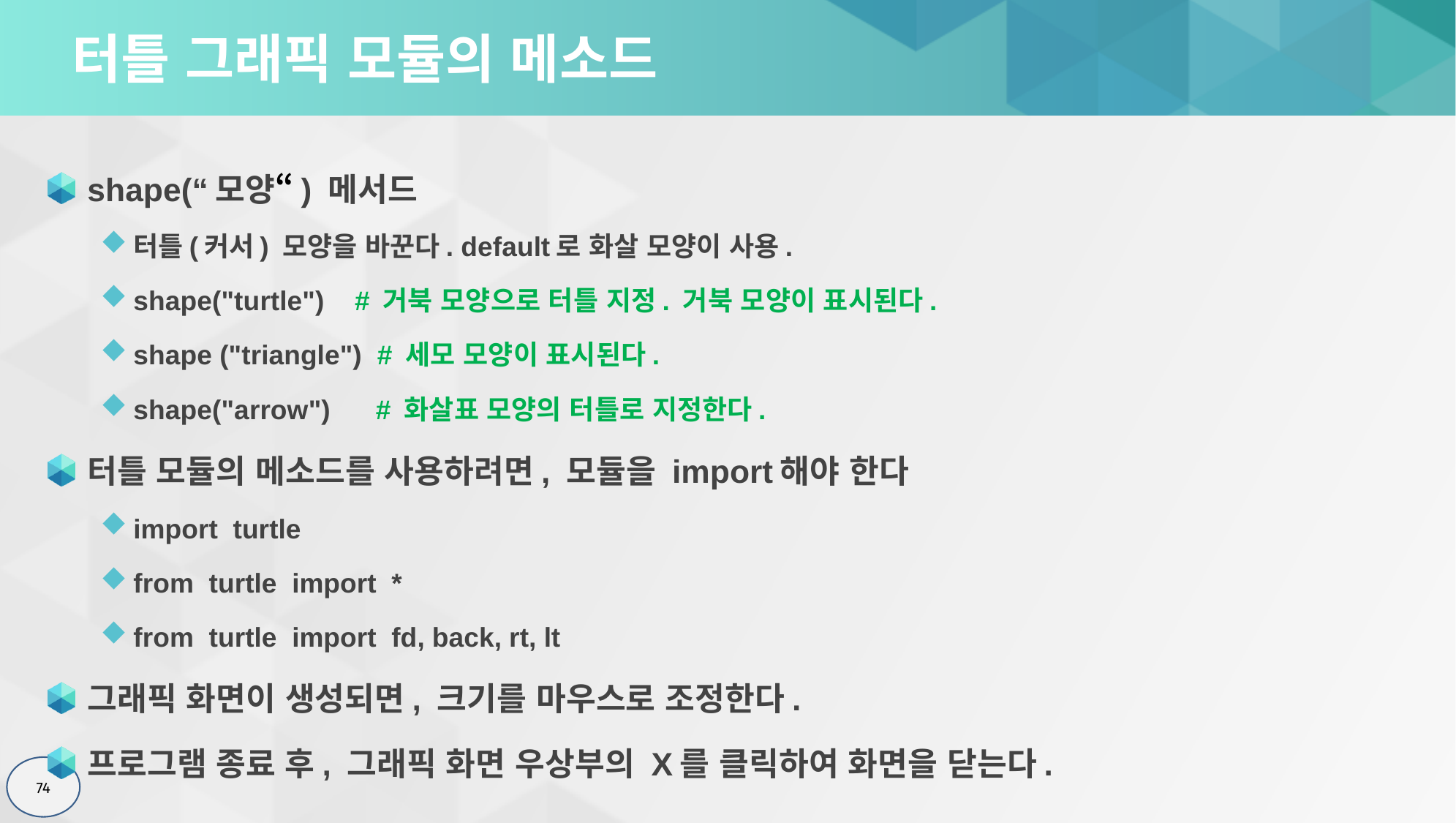

# 터틀 그래픽 모듈의 메소드
shape(“모양“) 메서드
터틀(커서) 모양을 바꾼다. default로 화살 모양이 사용.
shape("turtle")    # 거북 모양으로 터틀 지정. 거북 모양이 표시된다.
shape ("triangle")  # 세모 모양이 표시된다.
shape("arrow")      # 화살표 모양의 터틀로 지정한다.
터틀 모듈의 메소드를 사용하려면, 모듈을 import해야 한다
import  turtle
from  turtle  import  *
from  turtle  import  fd, back, rt, lt
그래픽 화면이 생성되면, 크기를 마우스로 조정한다.
프로그램 종료 후, 그래픽 화면 우상부의 X를 클릭하여 화면을 닫는다.